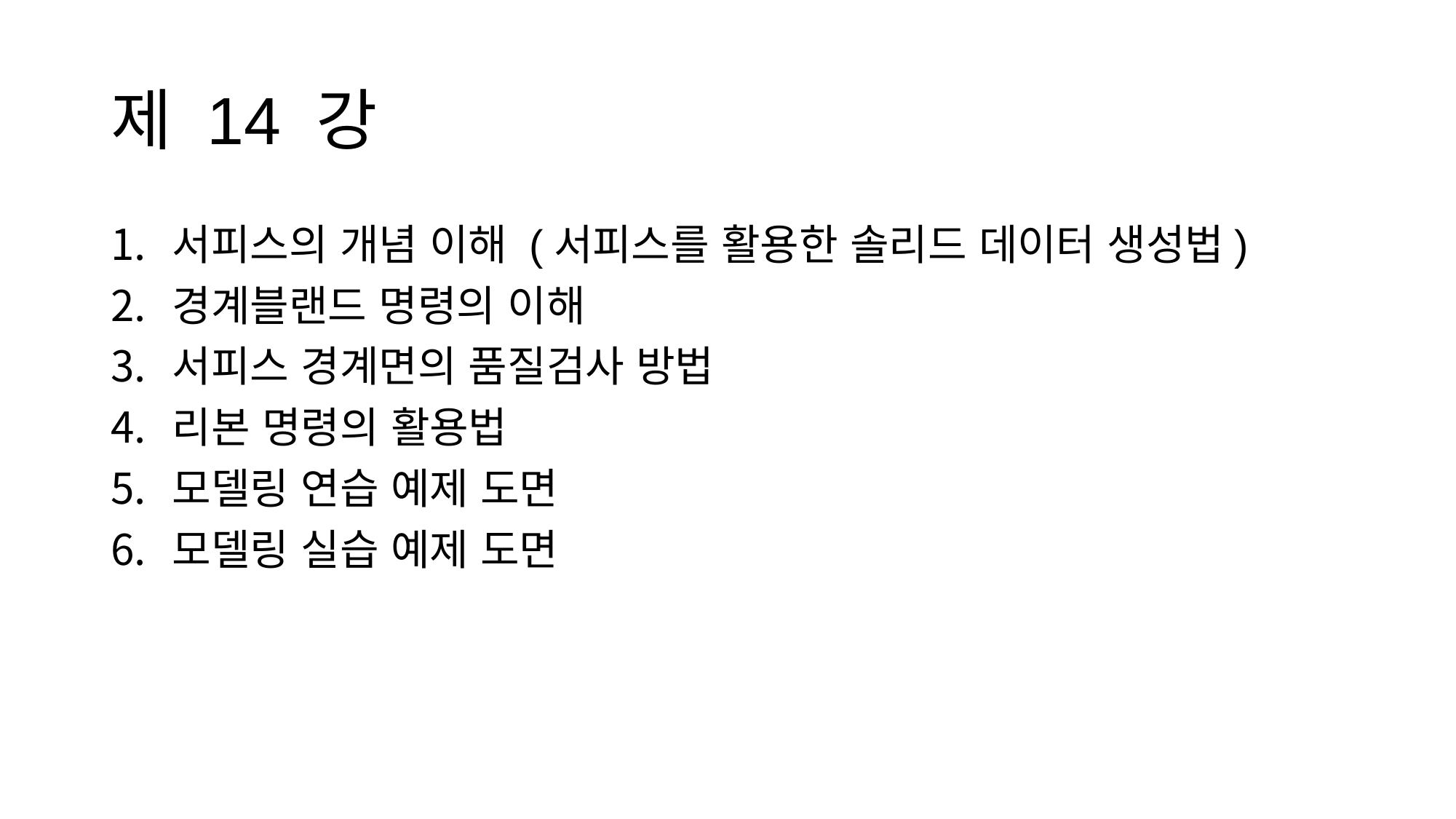

# 제 14 강
서피스의 개념 이해 (서피스를 활용한 솔리드 데이터 생성법)
경계블랜드 명령의 이해
서피스 경계면의 품질검사 방법
리본 명령의 활용법
모델링 연습 예제 도면
모델링 실습 예제 도면